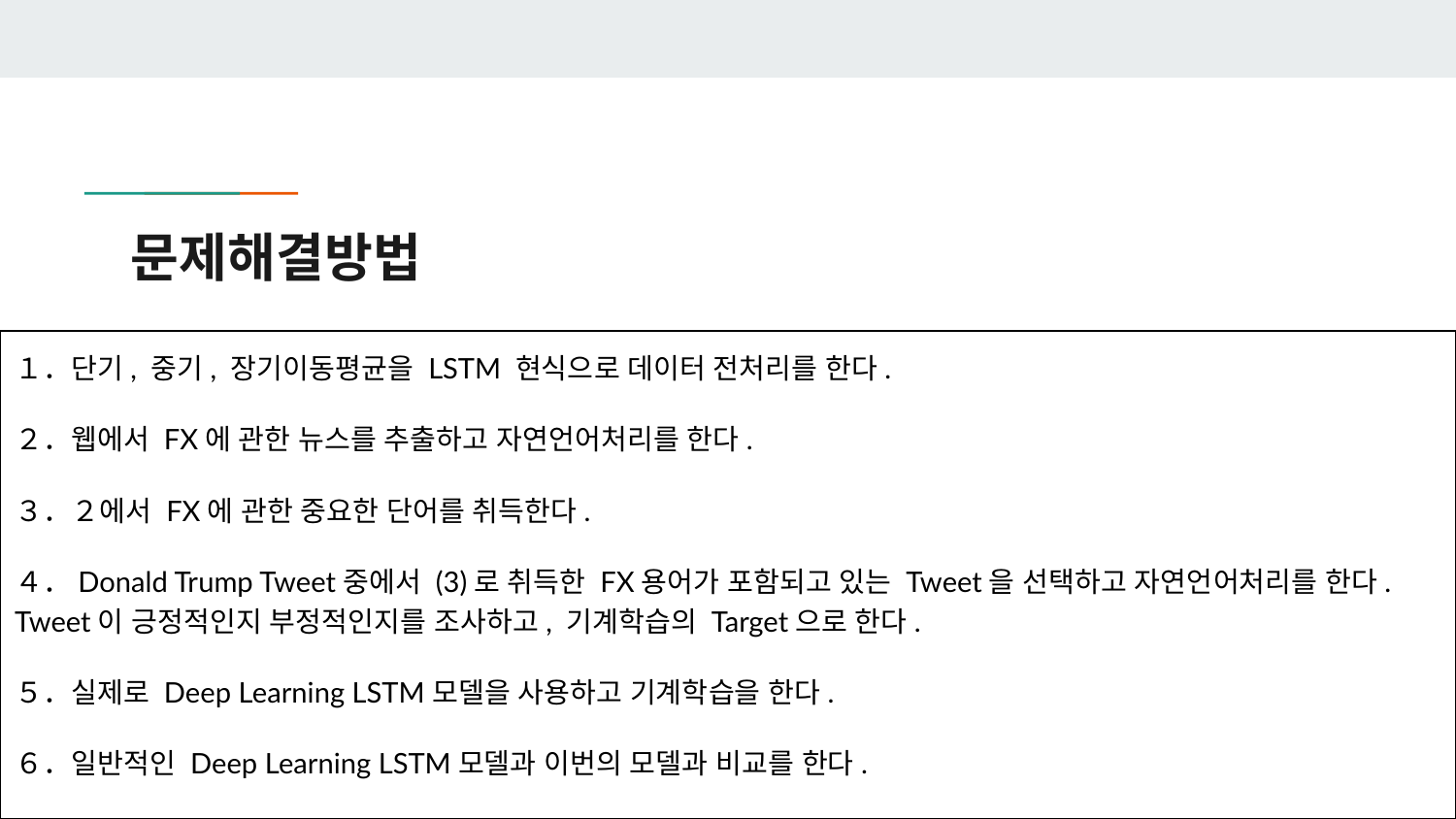

# 문제해결방법
１．단기, 중기, 장기이동평균을 LSTM 현식으로 데이터 전처리를 한다.
２．웹에서 FX에 관한 뉴스를 추출하고 자연언어처리를 한다.
３．２에서 FX에 관한 중요한 단어를 취득한다.
４．Donald Trump Tweet중에서 (3)로 취득한 FX용어가 포함되고 있는 Tweet을 선택하고 자연언어처리를 한다. Tweet이 긍정적인지 부정적인지를 조사하고, 기계학습의 Target으로 한다.
５．실제로 Deep Learning LSTM모델을 사용하고 기계학습을 한다.
６．일반적인 Deep Learning LSTM모델과 이번의 모델과 비교를 한다.